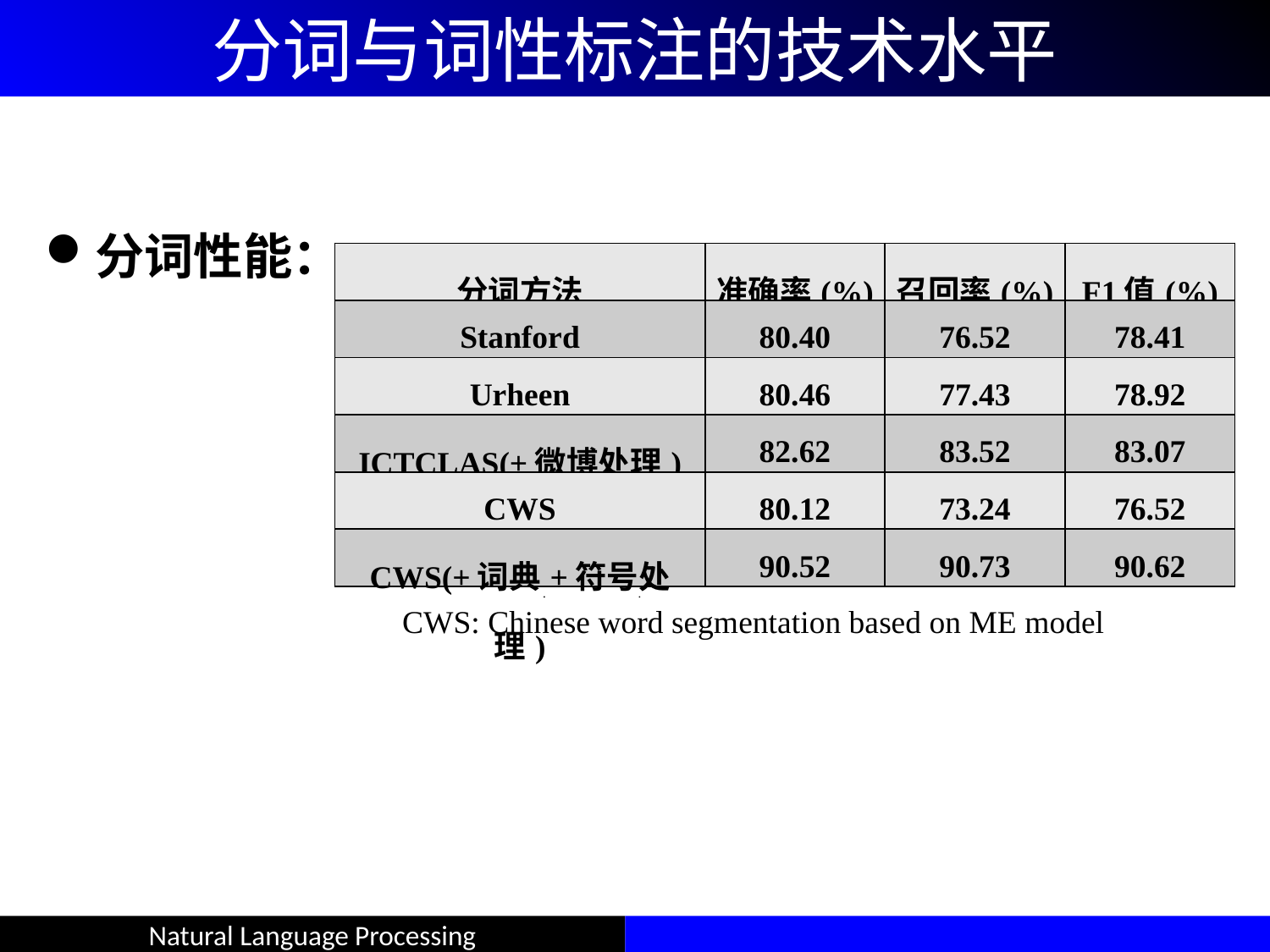

# 分词与词性标注的技术水平

分词性能：
| 分词方法 | 准确率(%) | 召回率(%) | F1值(%) |
| --- | --- | --- | --- |
| Stanford | 80.40 | 76.52 | 78.41 |
| Urheen | 80.46 | 77.43 | 78.92 |
| ICTCLAS(+微博处理) | 82.62 | 83.52 | 83.07 |
| CWS | 80.12 | 73.24 | 76.52 |
| CWS(+词典+符号处理) | 90.52 | 90.73 | 90.62 |

CWS: Chinese word segmentation based on ME model